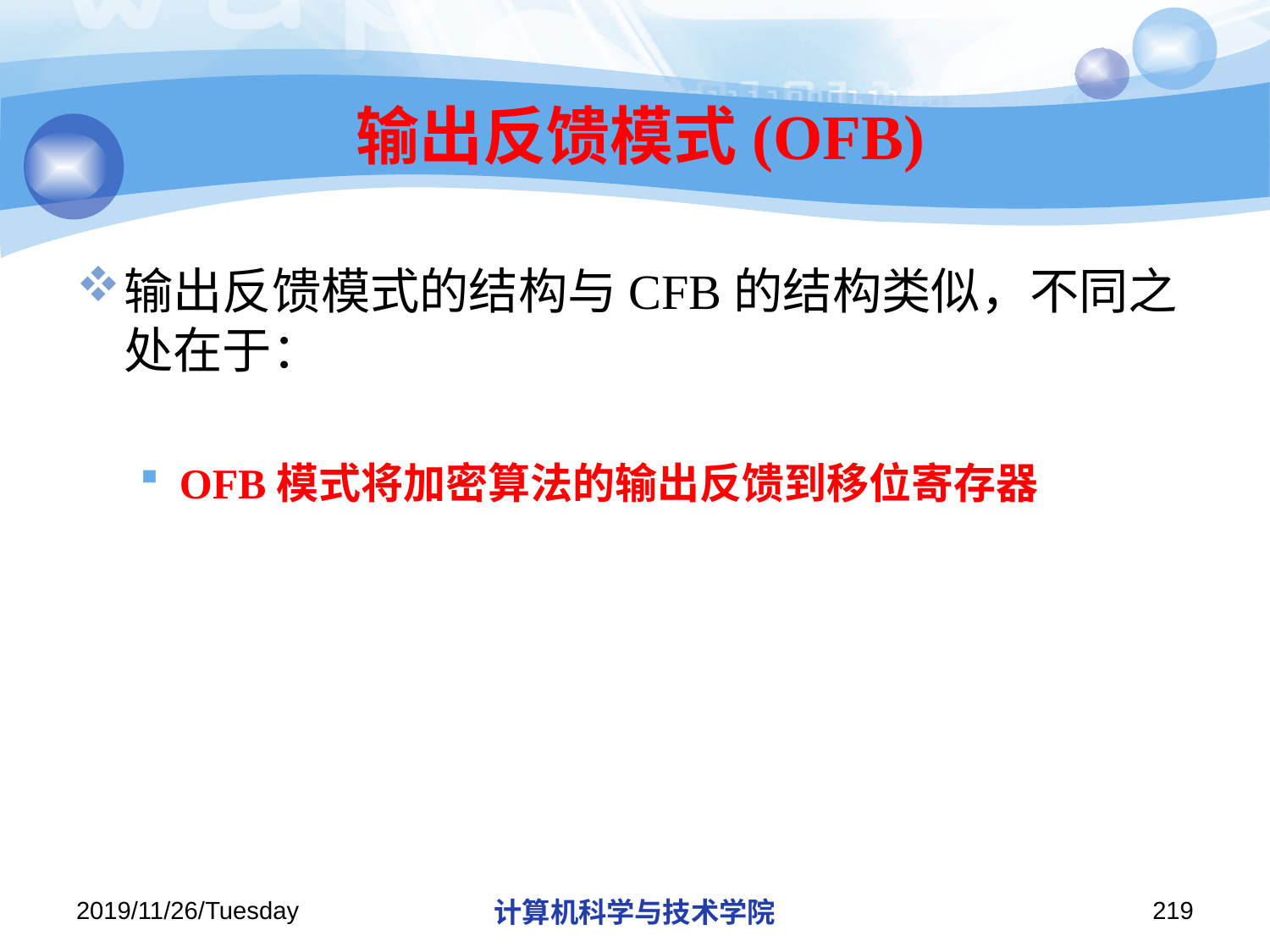

# 输出反馈模式(OFB)
输出反馈模式的结构与CFB的结构类似，不同之处在于：

OFB模式将加密算法的输出反馈到移位寄存器
2019/11/26/Tuesday
计算机科学与技术学院
219